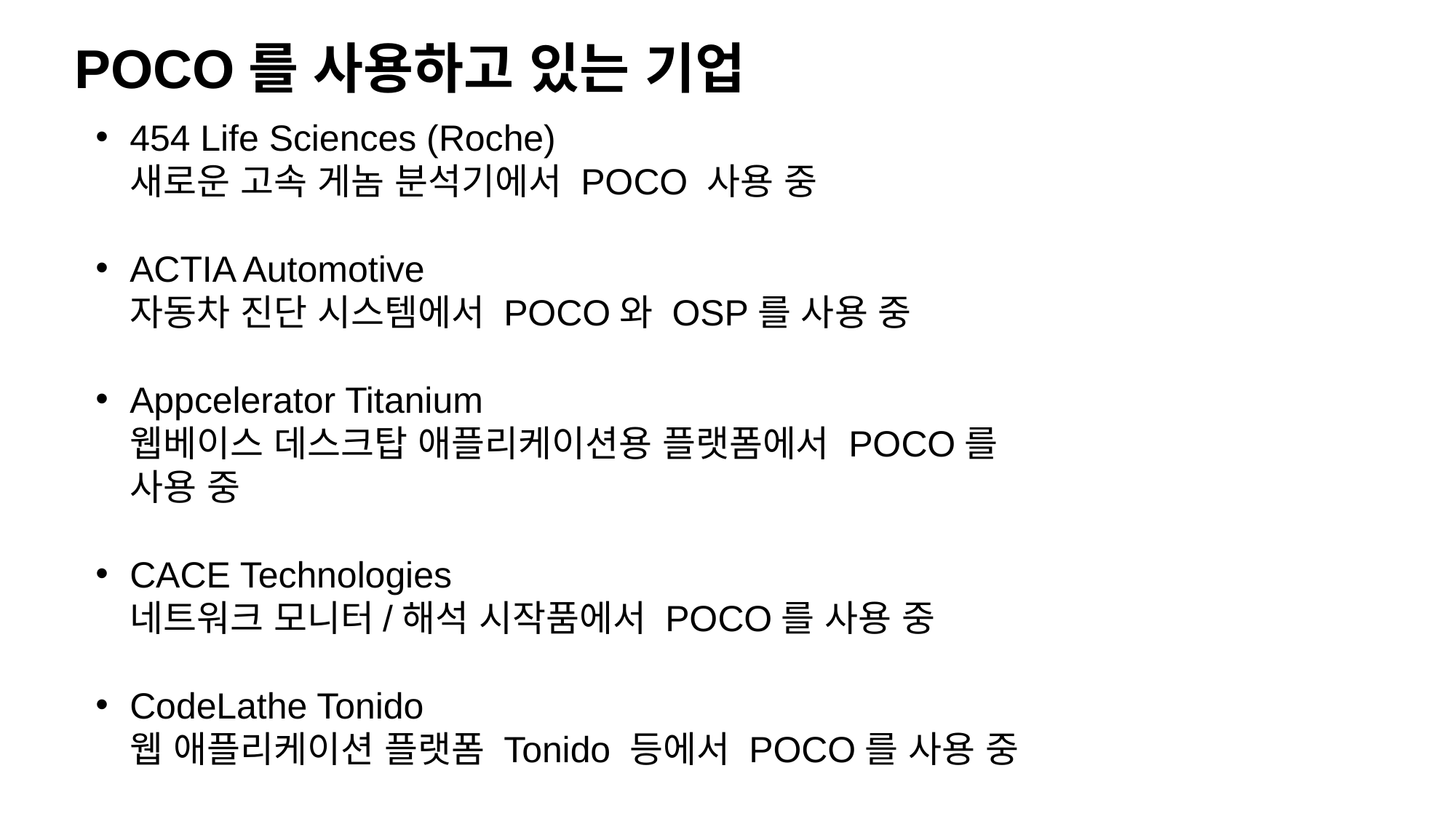

POCO를 사용하고 있는 기업
454 Life Sciences (Roche)
새로운 고속 게놈 분석기에서 POCO 사용 중
ACTIA Automotive
자동차 진단 시스템에서 POCO와 OSP를 사용 중
Appcelerator Titanium
웹베이스 데스크탑 애플리케이션용 플랫폼에서 POCO를 사용 중
CACE Technologies
네트워크 모니터/해석 시작품에서 POCO를 사용 중
CodeLathe Tonido
웹 애플리케이션 플랫폼 Tonido 등에서 POCO를 사용 중